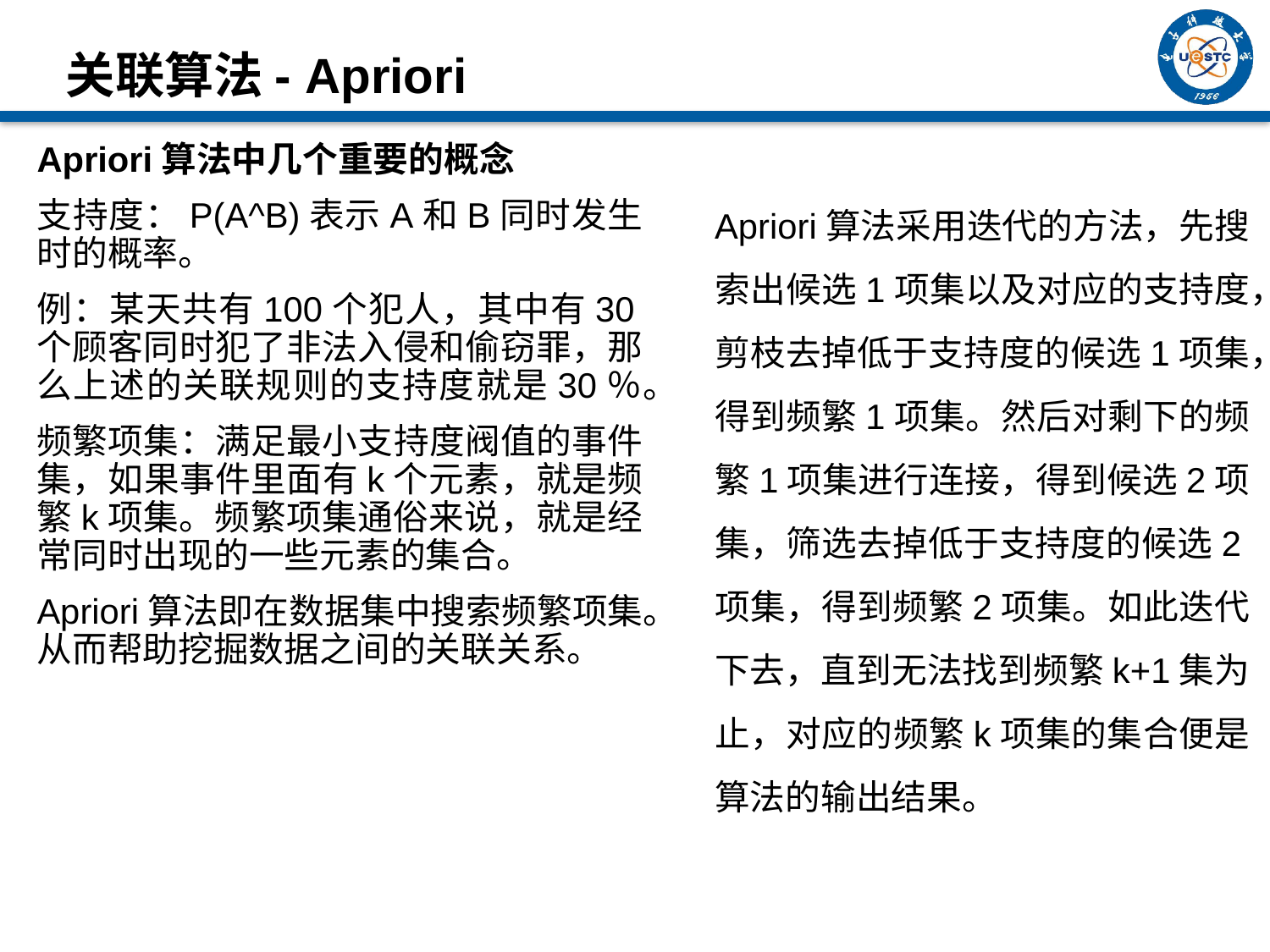

# 关联算法- Apriori
Apriori算法中几个重要的概念
支持度：P(A^B)表示A和B同时发生时的概率。
例：某天共有100个犯人，其中有30个顾客同时犯了非法入侵和偷窃罪，那么上述的关联规则的支持度就是30％。
频繁项集：满足最小支持度阀值的事件集，如果事件里面有k个元素，就是频繁k项集。频繁项集通俗来说，就是经常同时出现的一些元素的集合。
Apriori算法即在数据集中搜索频繁项集。从而帮助挖掘数据之间的关联关系。

Apriori算法采用迭代的方法，先搜索出候选1项集以及对应的支持度，剪枝去掉低于支持度的候选1项集，得到频繁1项集。然后对剩下的频繁1项集进行连接，得到候选2项集，筛选去掉低于支持度的候选2项集，得到频繁2项集。如此迭代下去，直到无法找到频繁k+1集为止，对应的频繁k项集的集合便是算法的输出结果。